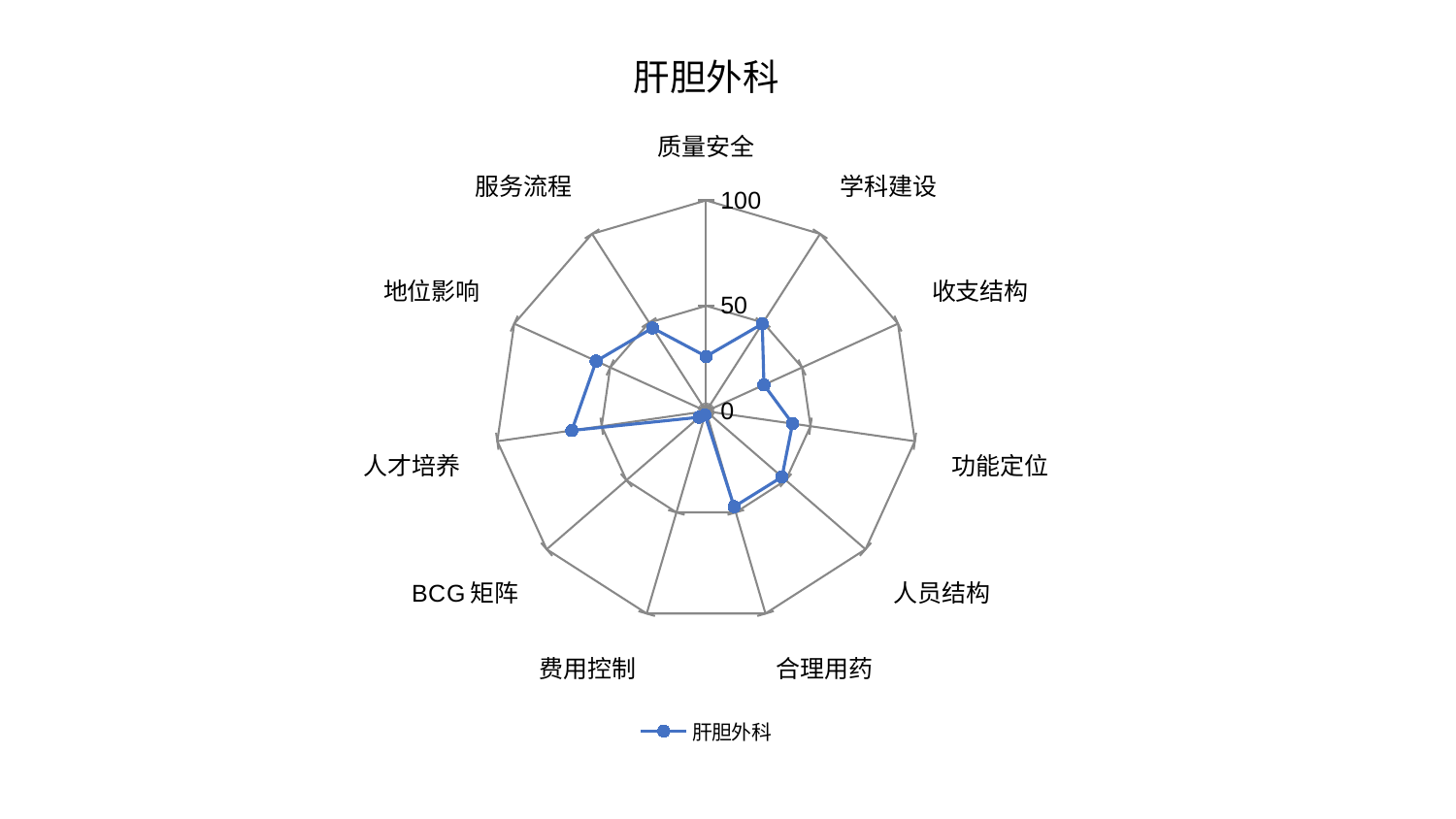

### Chart: 肝胆外科

| Category | 肝胆外科 |
|---|---|
| 质量安全 | 26.006202924368257 |
| 学科建设 | 49.283103433563454 |
| 收支结构 | 30.153868292445054 |
| 功能定位 | 41.4124704380605 |
| 人员结构 | 47.59930772892856 |
| 合理用药 | 47.205753073916085 |
| 费用控制 | 1.8950568256473765 |
| BCG矩阵 | 4.381909433471742 |
| 人才培养 | 64.32605728133406 |
| 地位影响 | 57.30058948410268 |
| 服务流程 | 46.94878086531904 |
135